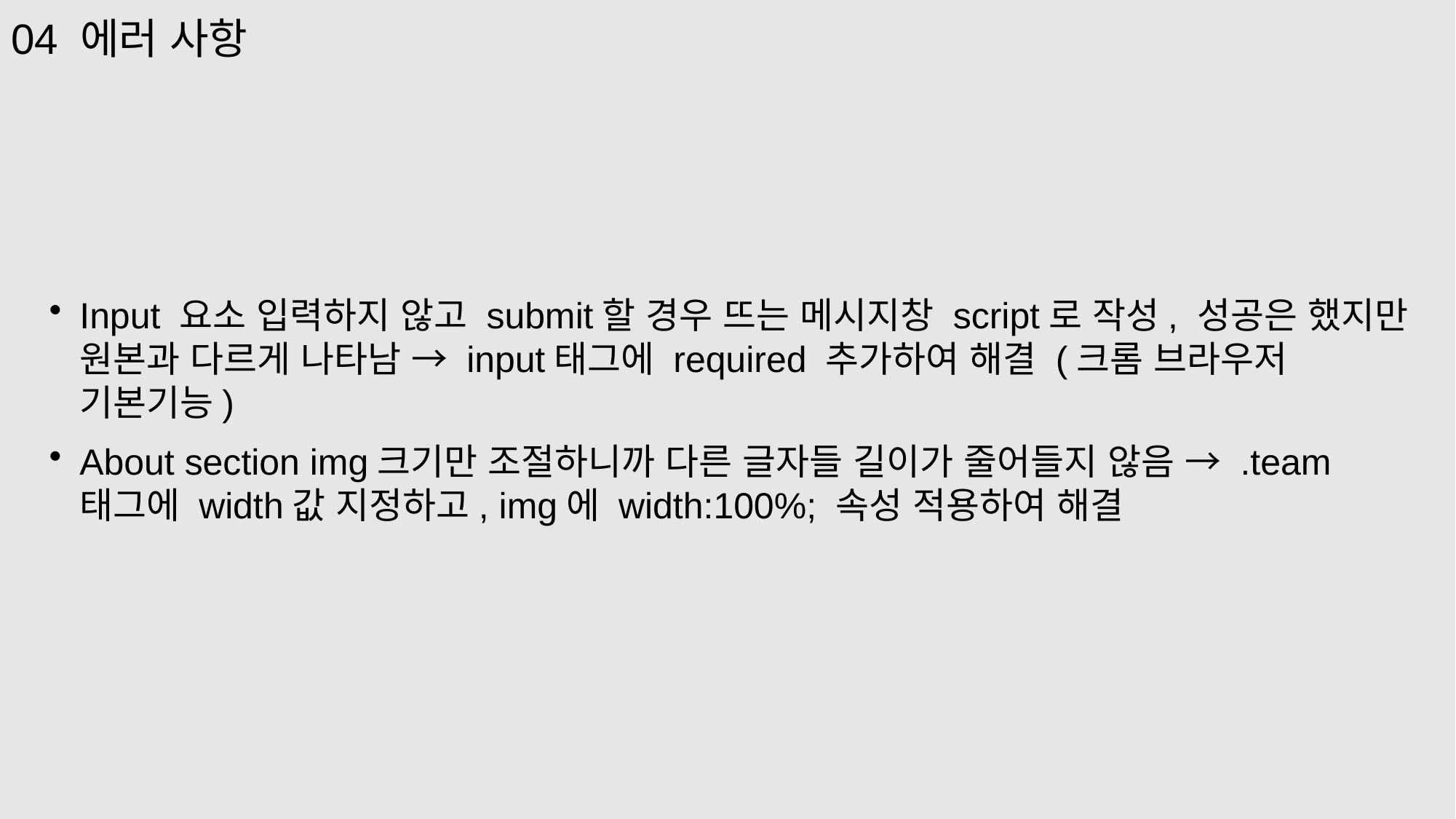

04 에러 사항
Input 요소 입력하지 않고 submit할 경우 뜨는 메시지창 script로 작성, 성공은 했지만 원본과 다르게 나타남 → input태그에 required 추가하여 해결 (크롬 브라우저 기본기능)
About section img크기만 조절하니까 다른 글자들 길이가 줄어들지 않음 → .team태그에 width값 지정하고, img에 width:100%; 속성 적용하여 해결